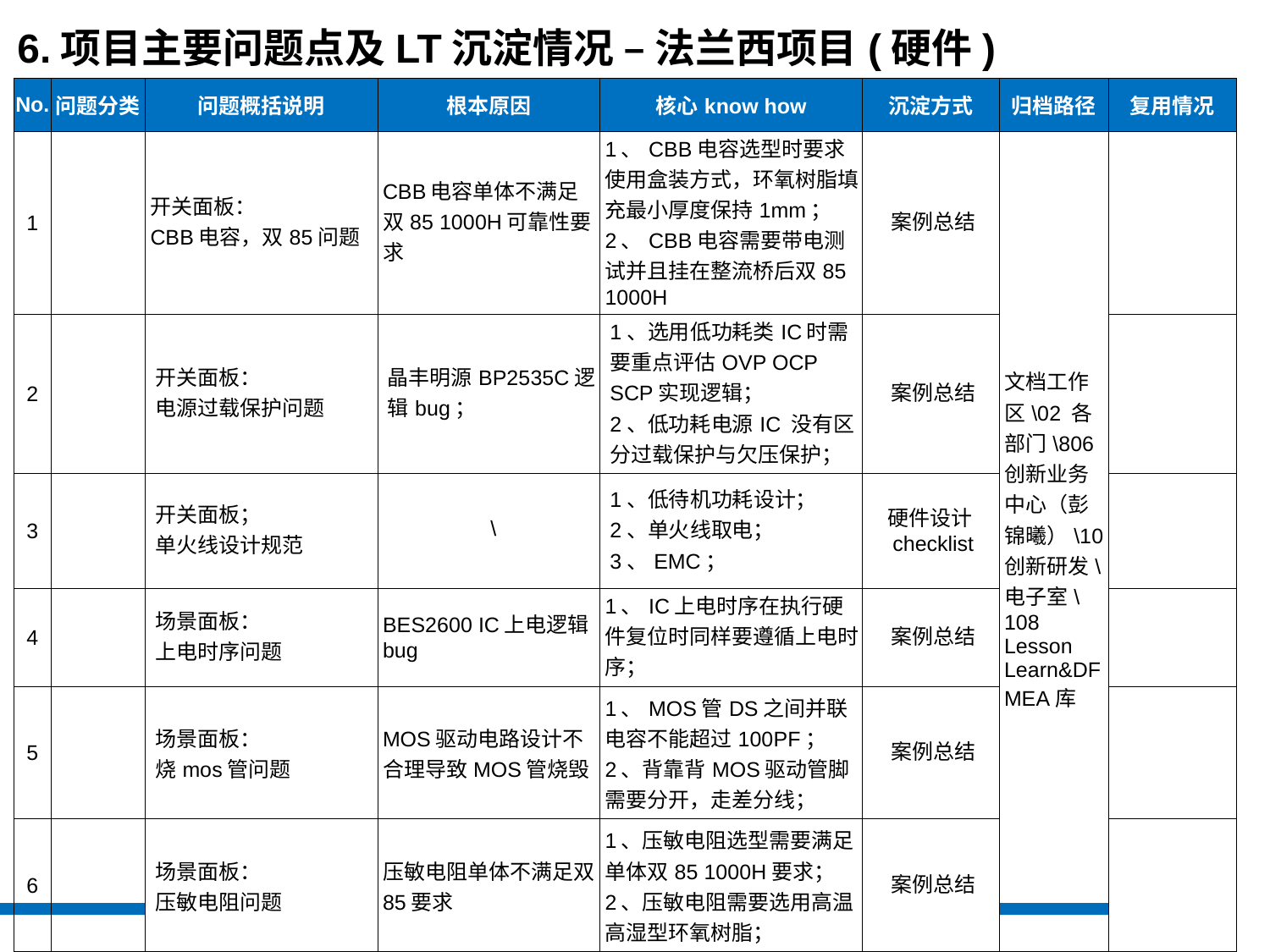

6.项目主要问题点及LT沉淀情况 – 法兰西项目(硬件)
| No. | 问题分类 | 问题概括说明 | 根本原因 | 核心know how | 沉淀方式 | 归档路径 | 复用情况 |
| --- | --- | --- | --- | --- | --- | --- | --- |
| 1 |  | 开关面板： CBB电容，双85问题 | CBB电容单体不满足双85 1000H可靠性要求 | 1、CBB电容选型时要求使用盒装方式，环氧树脂填充最小厚度保持1mm； 2、CBB电容需要带电测试并且挂在整流桥后双85 1000H | 案例总结 | 文档工作区\02 各部门\806 创新业务中心（彭锦曦）\10 创新研发\电子室\108 Lesson Learn&DFMEA库 |  |
| 2 |  | 开关面板： 电源过载保护问题 | 晶丰明源BP2535C逻辑bug； | 1、选用低功耗类IC时需要重点评估OVP OCP SCP实现逻辑； 2、低功耗电源IC 没有区分过载保护与欠压保护； | 案例总结 |  |  |
| 3 |  | 开关面板； 单火线设计规范 | \ | 1、低待机功耗设计； 2、单火线取电； 3、EMC； | 硬件设计checklist |  |  |
| 4 |  | 场景面板： 上电时序问题 | BES2600 IC上电逻辑bug | 1、IC上电时序在执行硬件复位时同样要遵循上电时序； | 案例总结 |  |  |
| 5 |  | 场景面板： 烧mos管问题 | MOS驱动电路设计不合理导致MOS管烧毁 | 1、MOS管DS之间并联电容不能超过100PF； 2、背靠背MOS驱动管脚需要分开，走差分线； | 案例总结 |  |  |
| 6 |  | 场景面板： 压敏电阻问题 | 压敏电阻单体不满足双85要求 | 1、压敏电阻选型需要满足单体双85 1000H要求； 2、压敏电阻需要选用高温高湿型环氧树脂； | 案例总结 |  |  |